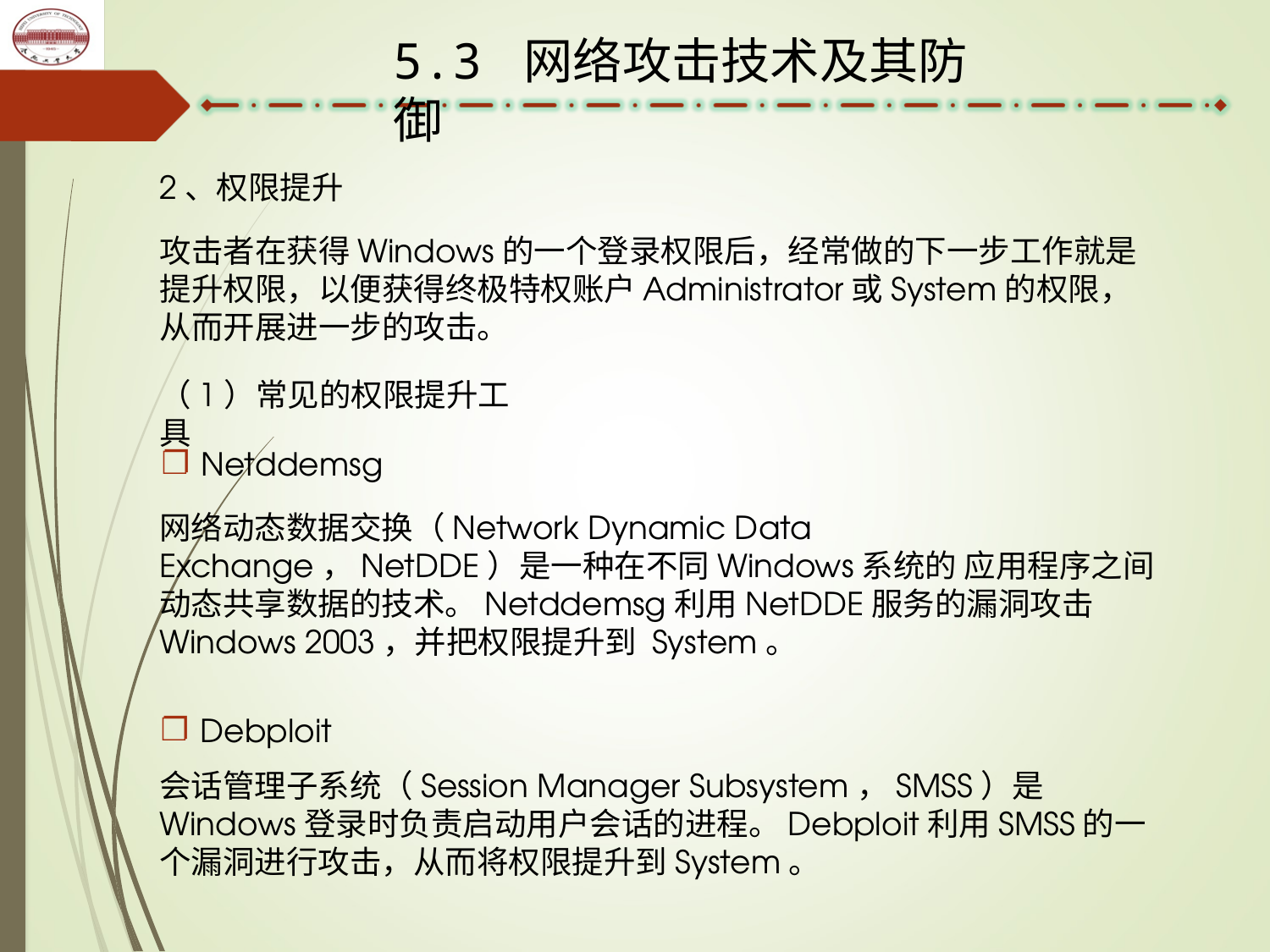

5.3 网络攻击技术及其防御
2、权限提升
攻击者在获得Windows的一个登录权限后，经常做的下一步工作就是提升权限，以便获得终极特权账户Administrator或System的权限，从而开展进一步的攻击。
（1）常见的权限提升工具
Netddemsg
网络动态数据交换（Network Dynamic Data Exchange，NetDDE）是一种在不同Windows系统的 应用程序之间动态共享数据的技术。Netddemsg利用NetDDE服务的漏洞攻击Windows 2003，并把权限提升到 System。
Debploit
会话管理子系统（Session Manager Subsystem，SMSS）是Windows登录时负责启动用户会话的进程。Debploit利用SMSS的一个漏洞进行攻击，从而将权限提升到System。